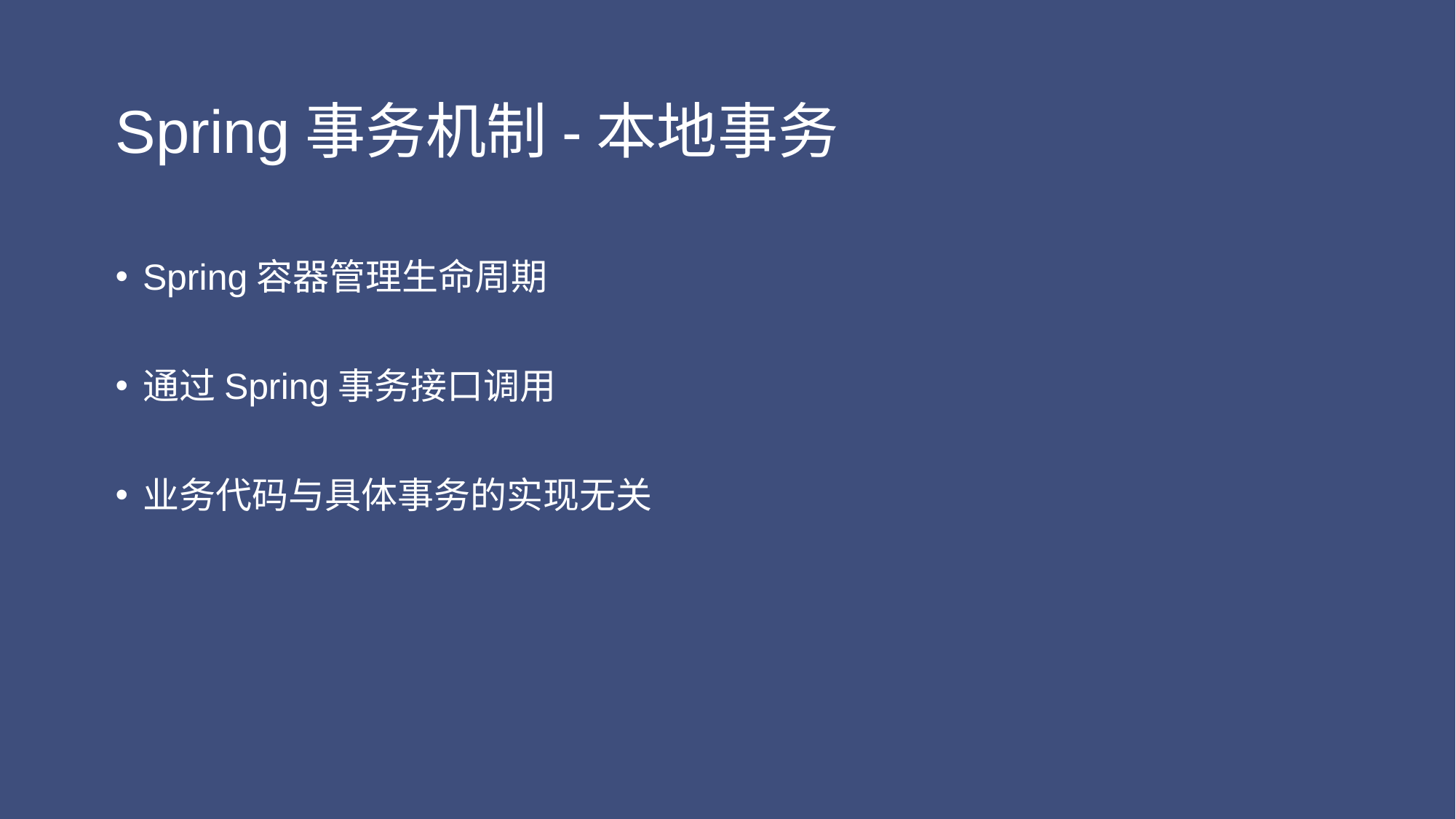

# Spring事务机制-本地事务
Spring容器管理生命周期

通过Spring事务接口调用

业务代码与具体事务的实现无关